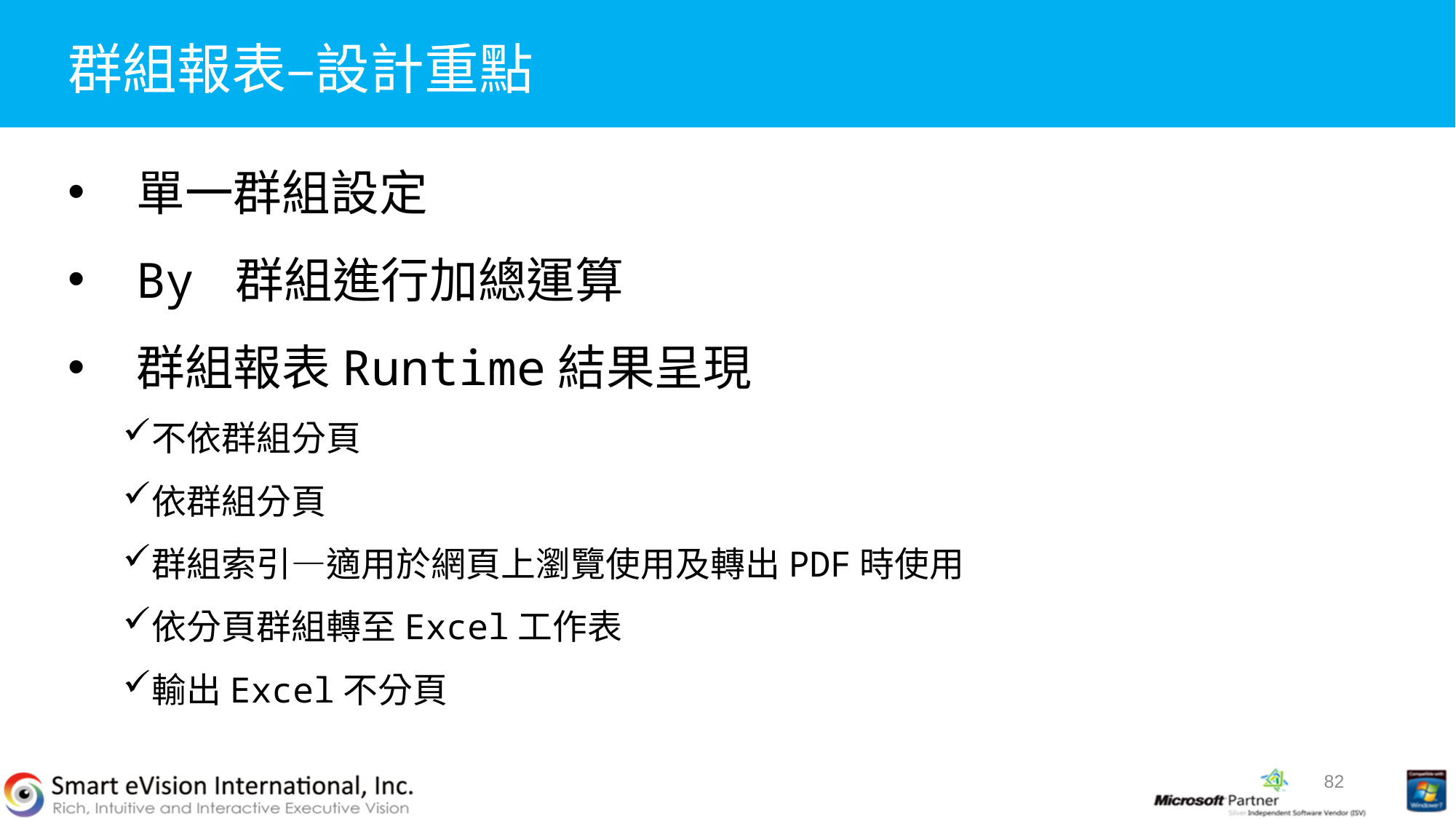

# 群組報表–設計重點
單一群組設定
By 群組進行加總運算
群組報表Runtime結果呈現
不依群組分頁
依群組分頁
群組索引—適用於網頁上瀏覽使用及轉出PDF時使用
依分頁群組轉至Excel工作表
輸出Excel不分頁

82